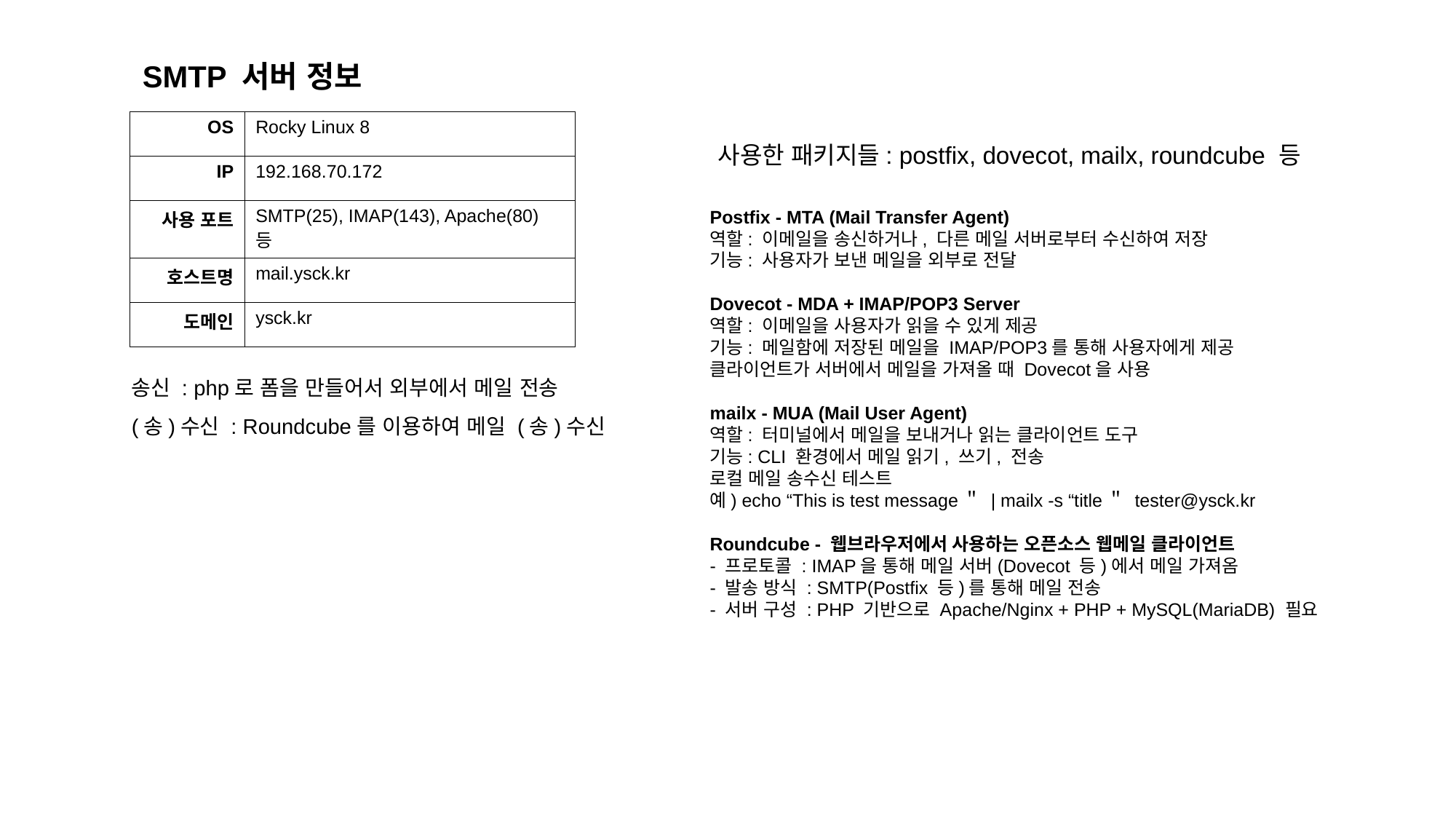

SMTP 서버 정보
| OS | Rocky Linux 8 |
| --- | --- |
| IP | 192.168.70.172 |
| 사용 포트 | SMTP(25), IMAP(143), Apache(80) 등 |
| 호스트명 | mail.ysck.kr |
| 도메인 | ysck.kr |
사용한 패키지들: postfix, dovecot, mailx, roundcube 등
Postfix - MTA (Mail Transfer Agent)
역할: 이메일을 송신하거나, 다른 메일 서버로부터 수신하여 저장
기능: 사용자가 보낸 메일을 외부로 전달

Dovecot - MDA + IMAP/POP3 Server
역할: 이메일을 사용자가 읽을 수 있게 제공
기능: 메일함에 저장된 메일을 IMAP/POP3를 통해 사용자에게 제공
클라이언트가 서버에서 메일을 가져올 때 Dovecot을 사용

mailx - MUA (Mail User Agent)
역할: 터미널에서 메일을 보내거나 읽는 클라이언트 도구
기능: CLI 환경에서 메일 읽기, 쓰기, 전송
로컬 메일 송수신 테스트
예) echo “This is test message＂ | mailx -s “title＂ tester@ysck.kr

Roundcube - 웹브라우저에서 사용하는 오픈소스 웹메일 클라이언트
- 프로토콜 : IMAP을 통해 메일 서버(Dovecot 등)에서 메일 가져옴
- 발송 방식 : SMTP(Postfix 등)를 통해 메일 전송
- 서버 구성 : PHP 기반으로 Apache/Nginx + PHP + MySQL(MariaDB) 필요
송신 : php로 폼을 만들어서 외부에서 메일 전송
(송)수신 : Roundcube를 이용하여 메일 (송)수신